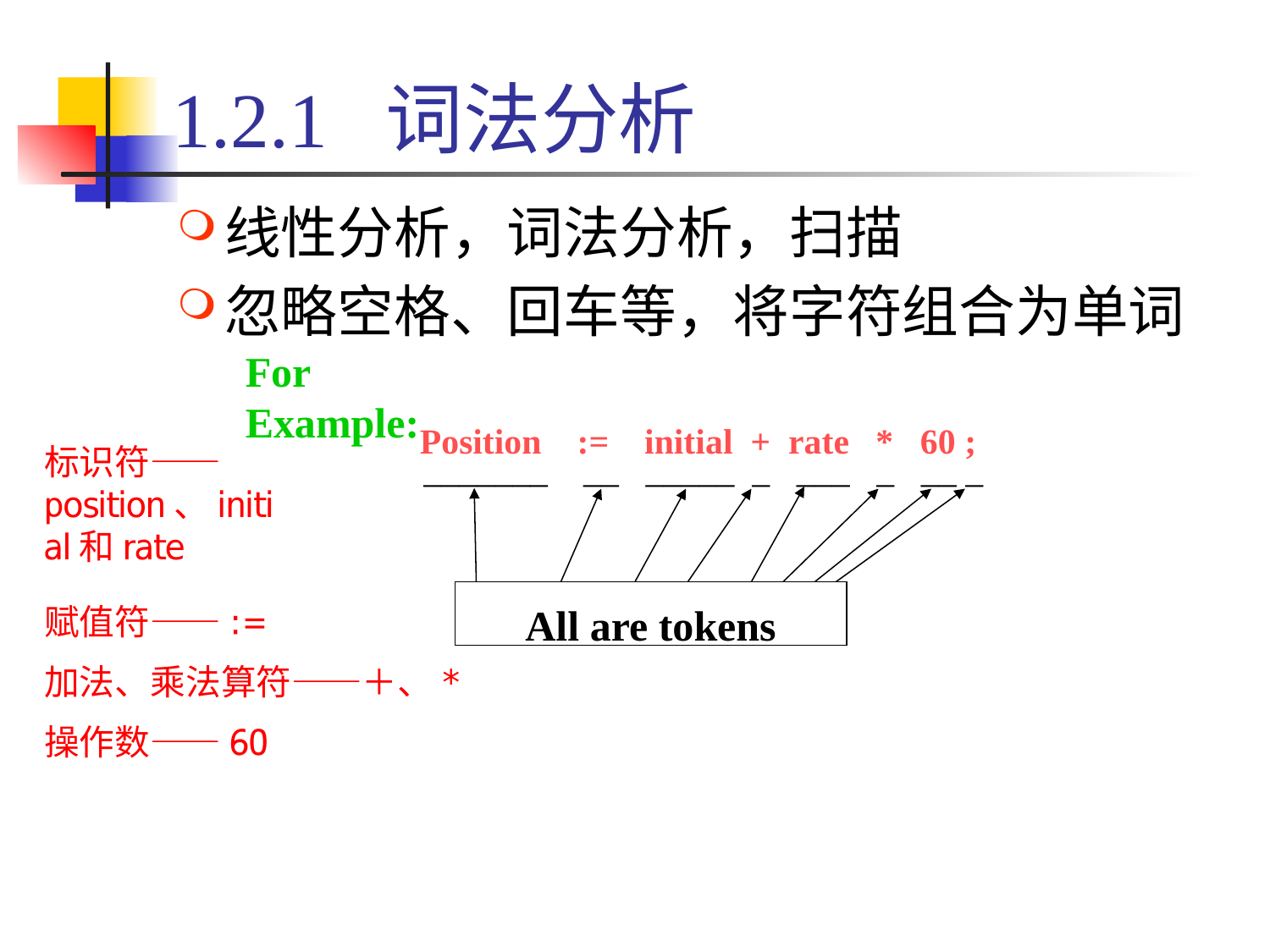

# 1.2.1  词法分析
线性分析，词法分析，扫描
忽略空格、回车等，将字符组合为单词
For Example:
Position    :=    initial  +  rate   *   60 ;
标识符——position、initial和rate
                     _______    __   _____  _   ___   _   __ _

All are tokens
赋值符——:=
加法、乘法算符——＋、*
操作数——60